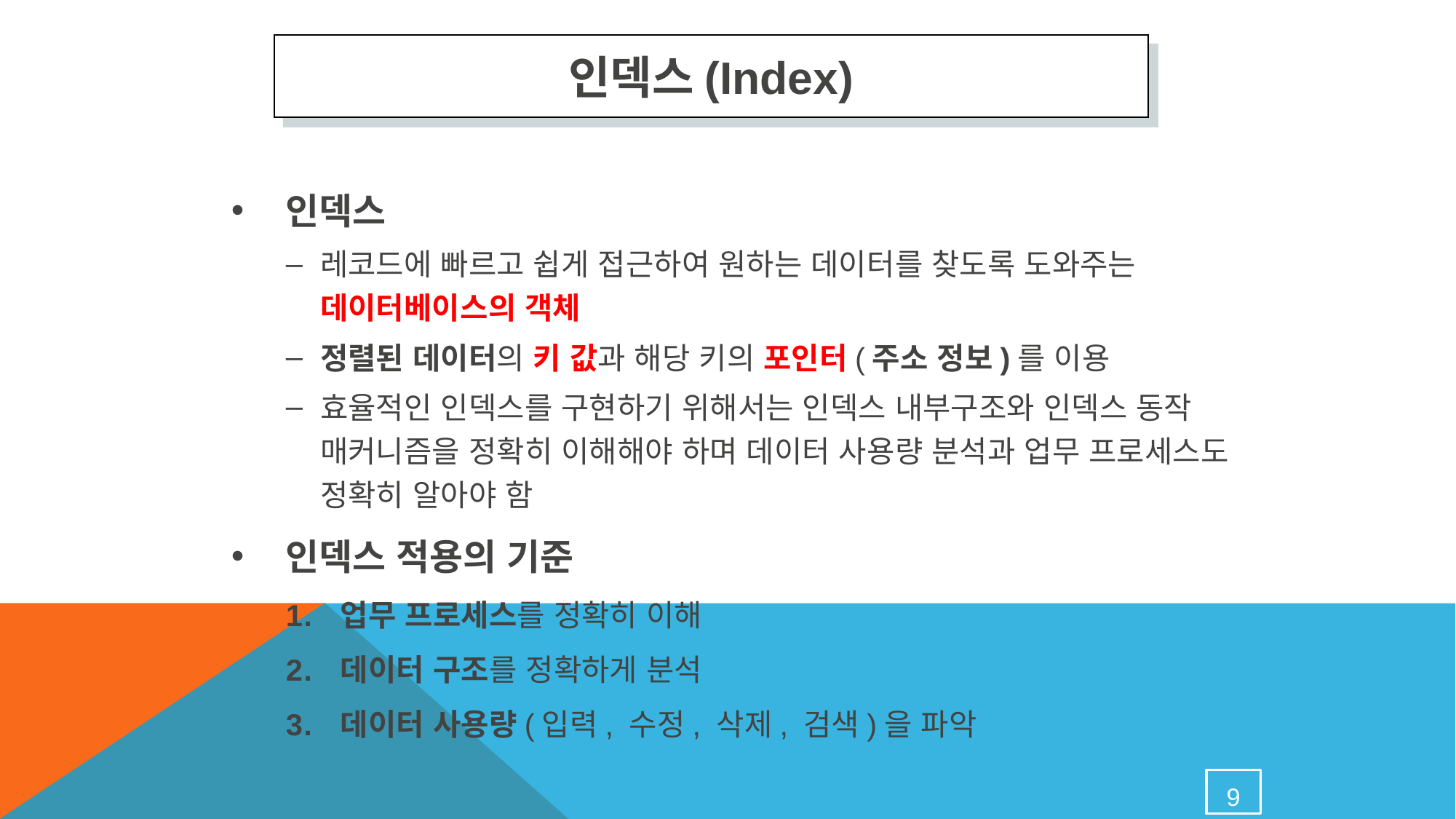

인덱스(Index)
인덱스
레코드에 빠르고 쉽게 접근하여 원하는 데이터를 찾도록 도와주는 데이터베이스의 객체
정렬된 데이터의 키 값과 해당 키의 포인터(주소 정보)를 이용
효율적인 인덱스를 구현하기 위해서는 인덱스 내부구조와 인덱스 동작 매커니즘을 정확히 이해해야 하며 데이터 사용량 분석과 업무 프로세스도 정확히 알아야 함
인덱스 적용의 기준
업무 프로세스를 정확히 이해
데이터 구조를 정확하게 분석
데이터 사용량(입력, 수정, 삭제, 검색)을 파악
9